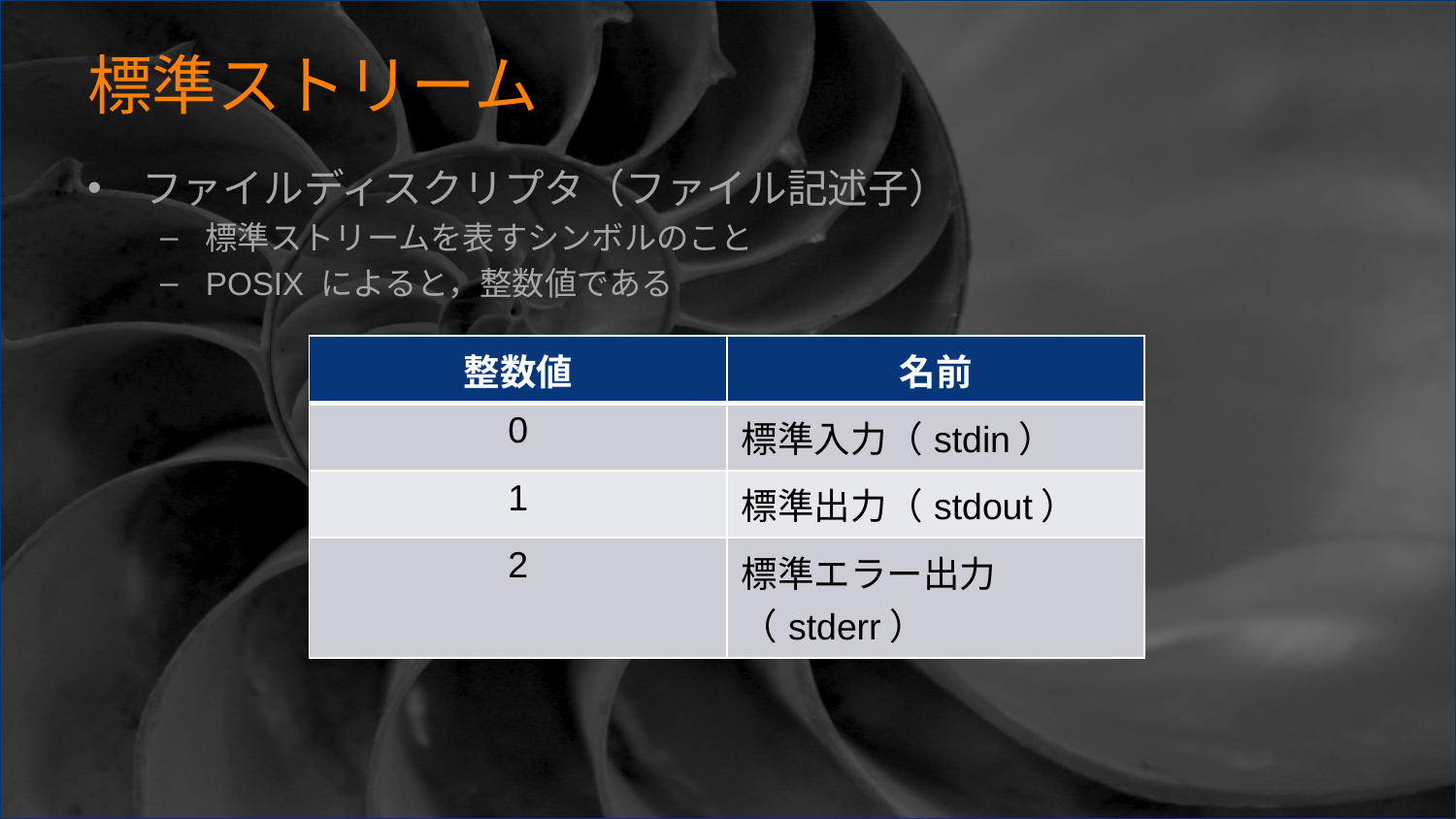

# 標準ストリーム
ファイルディスクリプタ（ファイル記述子）
標準ストリームを表すシンボルのこと
POSIX によると，整数値である
| 整数値 | 名前 |
| --- | --- |
| 0 | 標準入力（stdin） |
| 1 | 標準出力（stdout） |
| 2 | 標準エラー出力（stderr） |